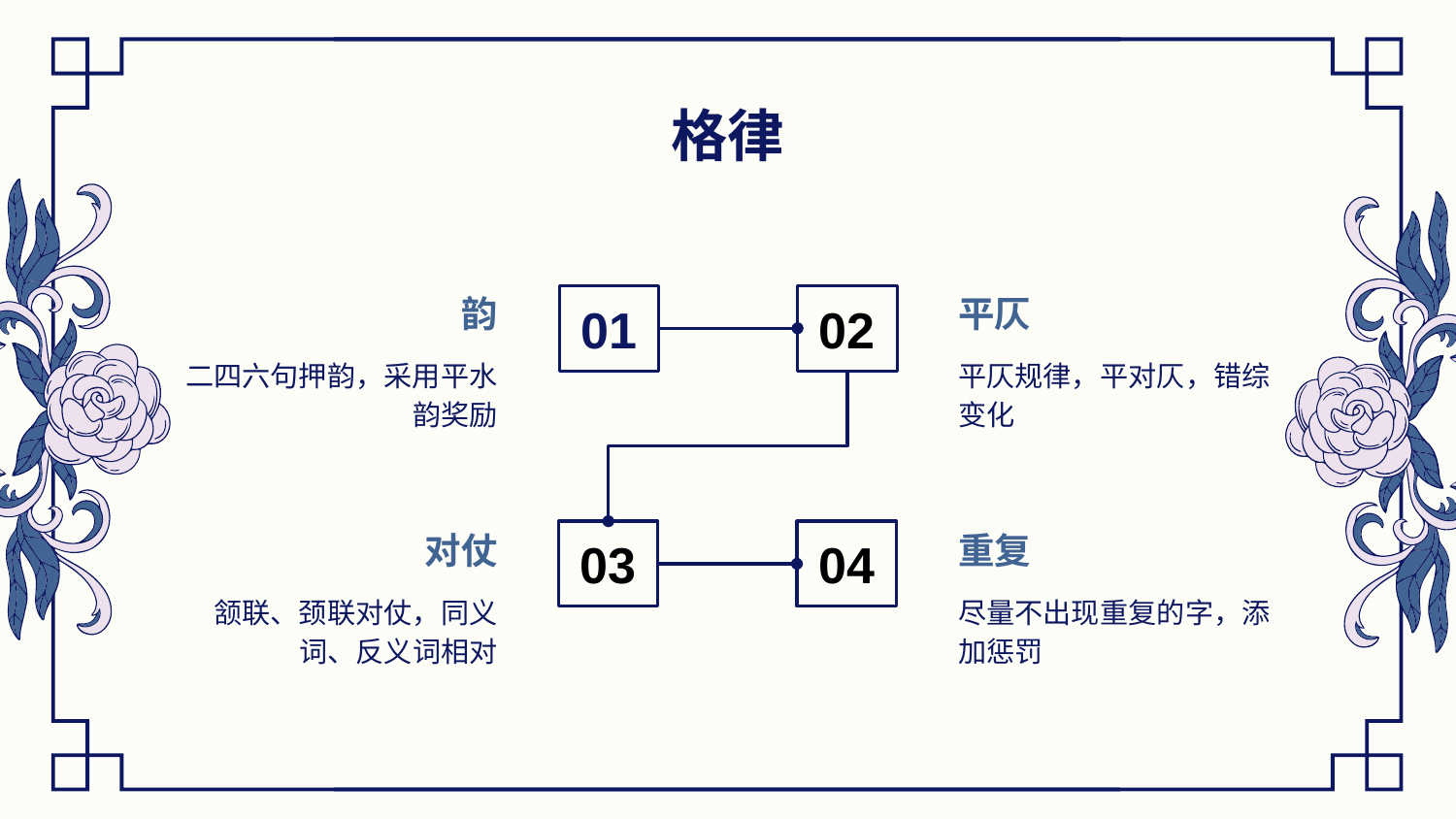

# 格律
韵
平仄
02
01

平仄规律，平对仄，错综变化
二四六句押韵，采用平水韵奖励
100%
对仗
重复
04
03
尽量不出现重复的字，添加惩罚
颔联、颈联对仗，同义词、反义词相对
50%
30%